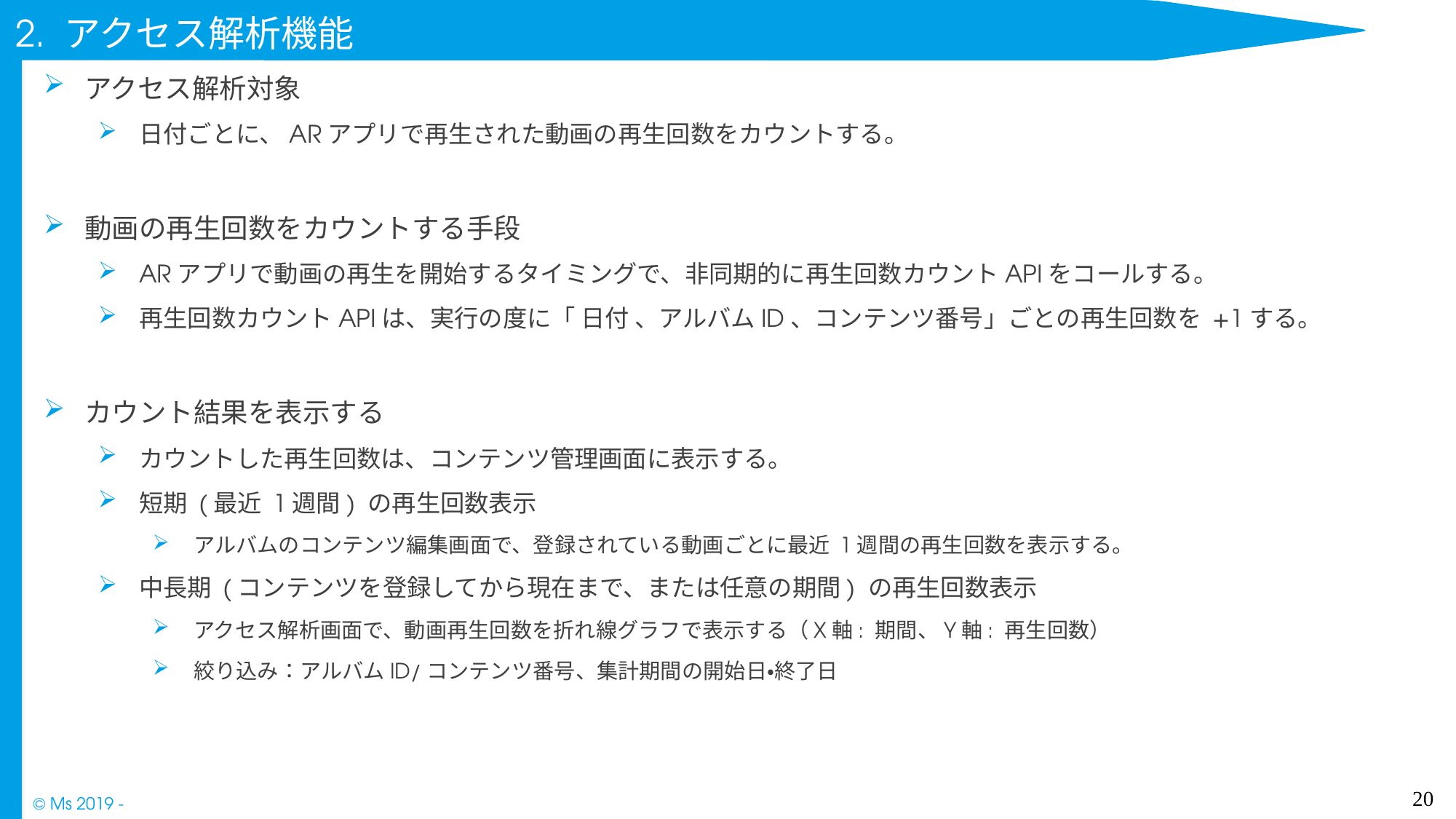

# 2. アクセス解析機能
アクセス解析対象
日付ごとに、ARアプリで再生された動画の再生回数をカウントする。

動画の再生回数をカウントする手段
ARアプリで動画の再生を開始するタイミングで、非同期的に再生回数カウントAPIをコールする。
再生回数カウントAPIは、実行の度に「 日付 、アルバムID、コンテンツ番号」ごとの再生回数を +1する。

カウント結果を表示する
カウントした再生回数は、コンテンツ管理画面に表示する。
短期 (最近 1週間) の再生回数表示
アルバムのコンテンツ編集画面で、登録されている動画ごとに最近 1週間の再生回数を表示する。
中長期 (コンテンツを登録してから現在まで、または任意の期間) の再生回数表示
アクセス解析画面で、動画再生回数を折れ線グラフで表示する（X軸: 期間、Y軸: 再生回数）
絞り込み：アルバムID/コンテンツ番号、集計期間の開始日・終了日
20